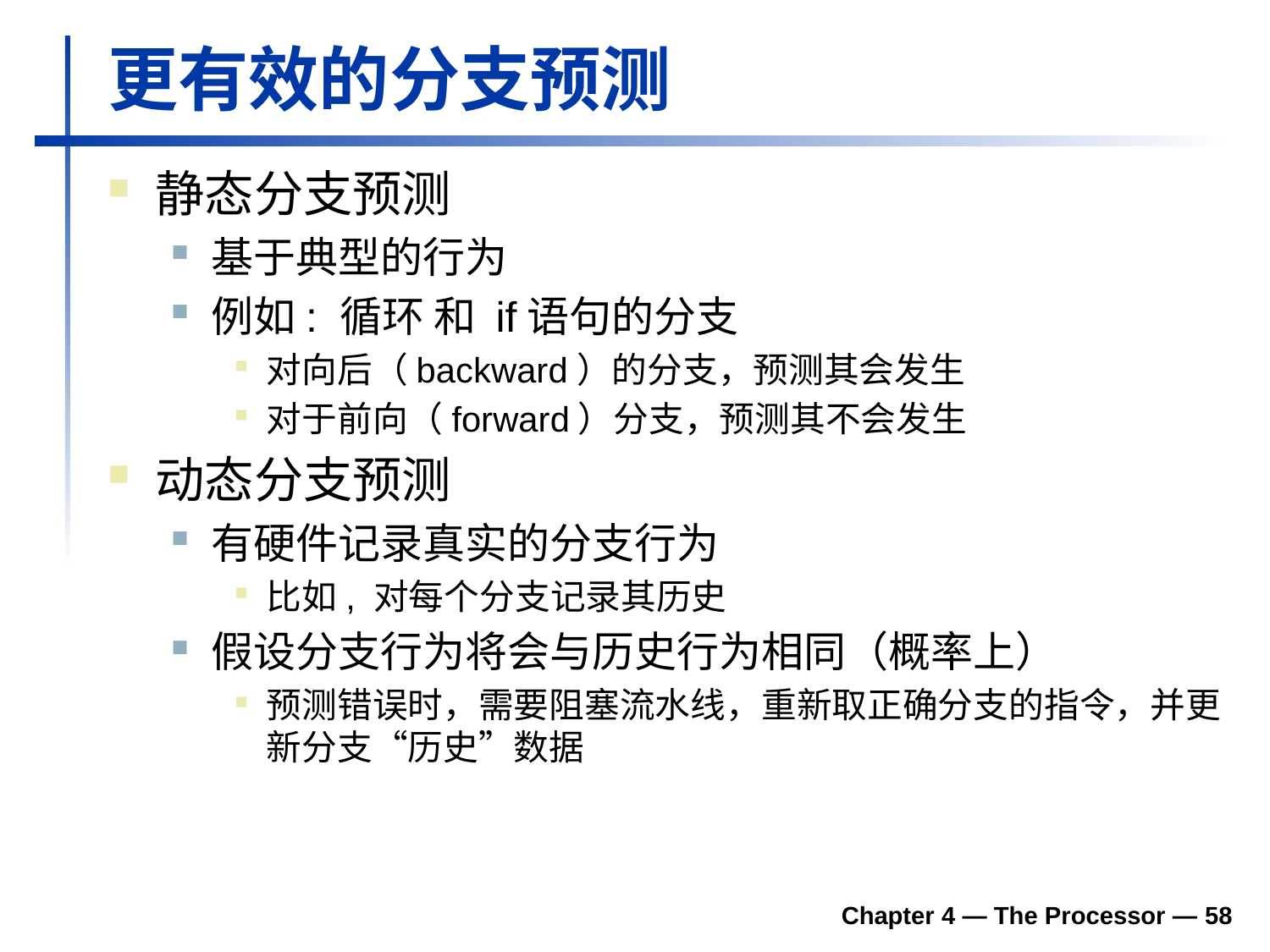

# 更有效的分支预测
静态分支预测
基于典型的行为
例如: 循环 和 if语句的分支
对向后（backward）的分支，预测其会发生
对于前向（forward）分支，预测其不会发生
动态分支预测
有硬件记录真实的分支行为
比如, 对每个分支记录其历史
假设分支行为将会与历史行为相同（概率上）
预测错误时，需要阻塞流水线，重新取正确分支的指令，并更新分支“历史”数据
Chapter 4 — The Processor — 58